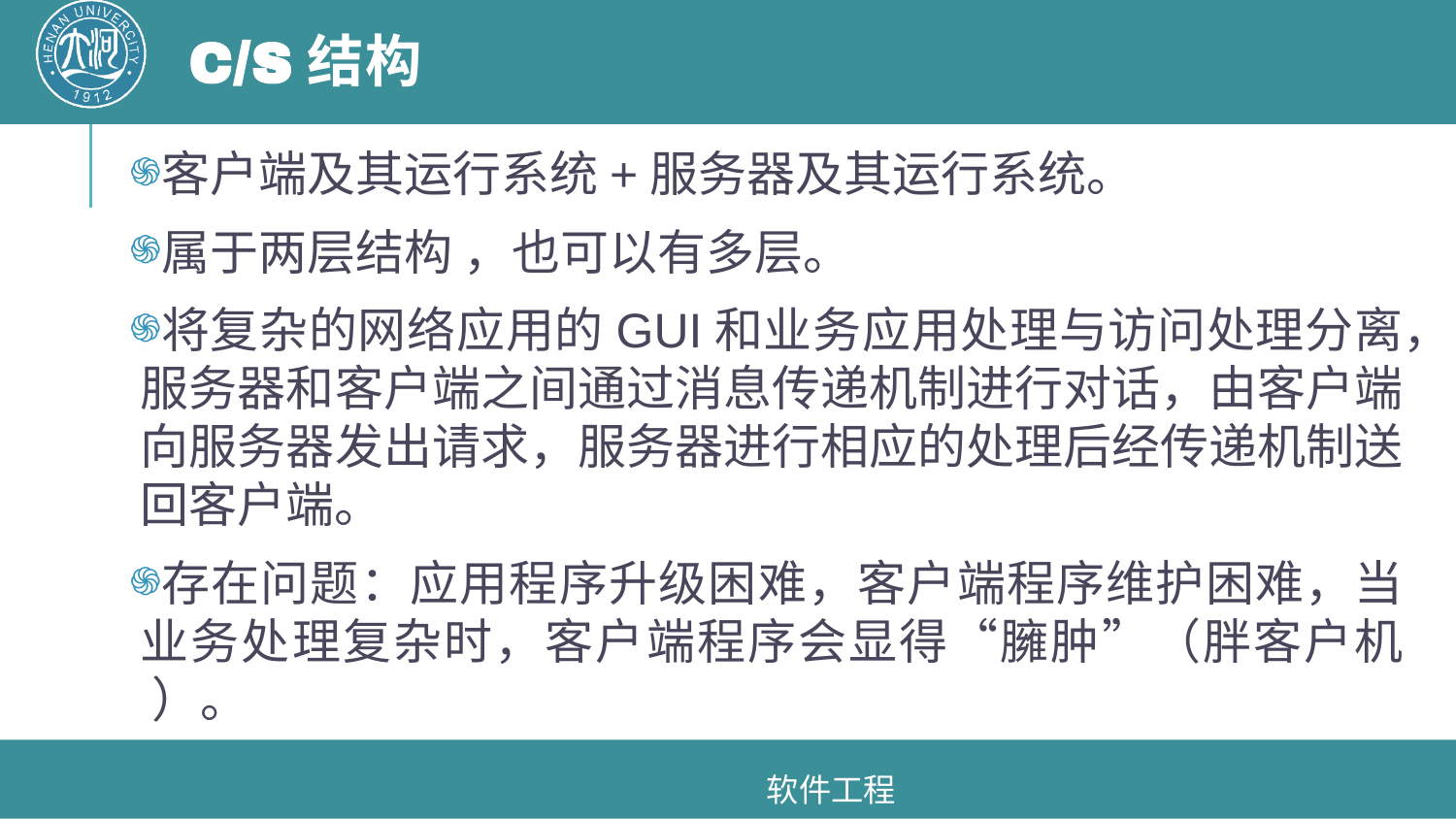

# C/S结构
客户端及其运行系统+服务器及其运行系统。
属于两层结构 ，也可以有多层。
将复杂的网络应用的GUI和业务应用处理与访问处理分离，服务器和客户端之间通过消息传递机制进行对话，由客户端向服务器发出请求，服务器进行相应的处理后经传递机制送回客户端。
存在问题：应用程序升级困难，客户端程序维护困难，当业务处理复杂时，客户端程序会显得“臃肿”（胖客户机 ）。

软件工程
56